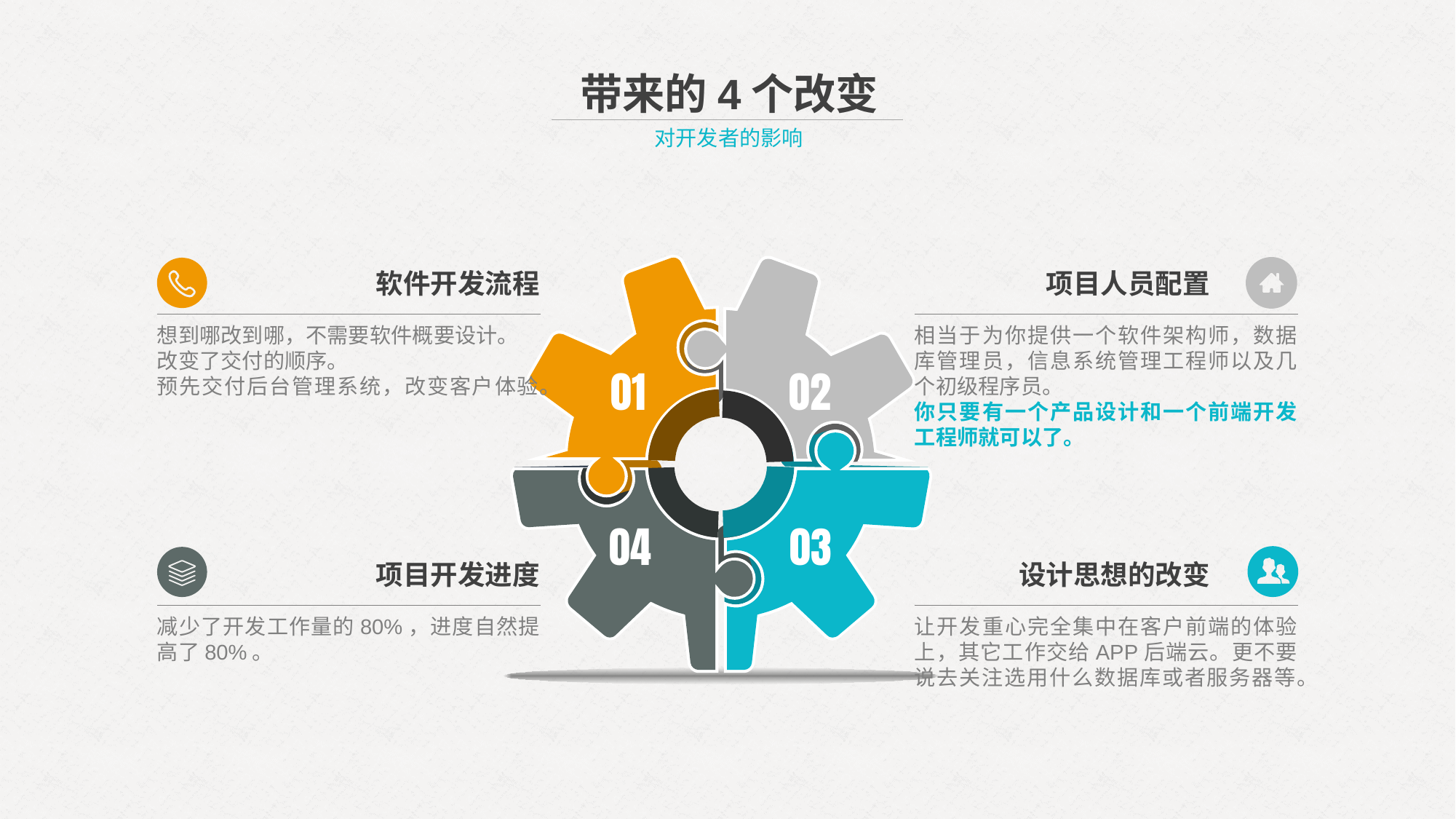

带来的4个改变
对开发者的影响

01
02
04
03

软件开发流程
项目人员配置
想到哪改到哪，不需要软件概要设计。
改变了交付的顺序。
预先交付后台管理系统，改变客户体验。
相当于为你提供一个软件架构师，数据库管理员，信息系统管理工程师以及几个初级程序员。
你只要有一个产品设计和一个前端开发工程师就可以了。

项目开发进度
设计思想的改变
减少了开发工作量的80%，进度自然提高了80%。
让开发重心完全集中在客户前端的体验上，其它工作交给APP后端云。更不要说去关注选用什么数据库或者服务器等。